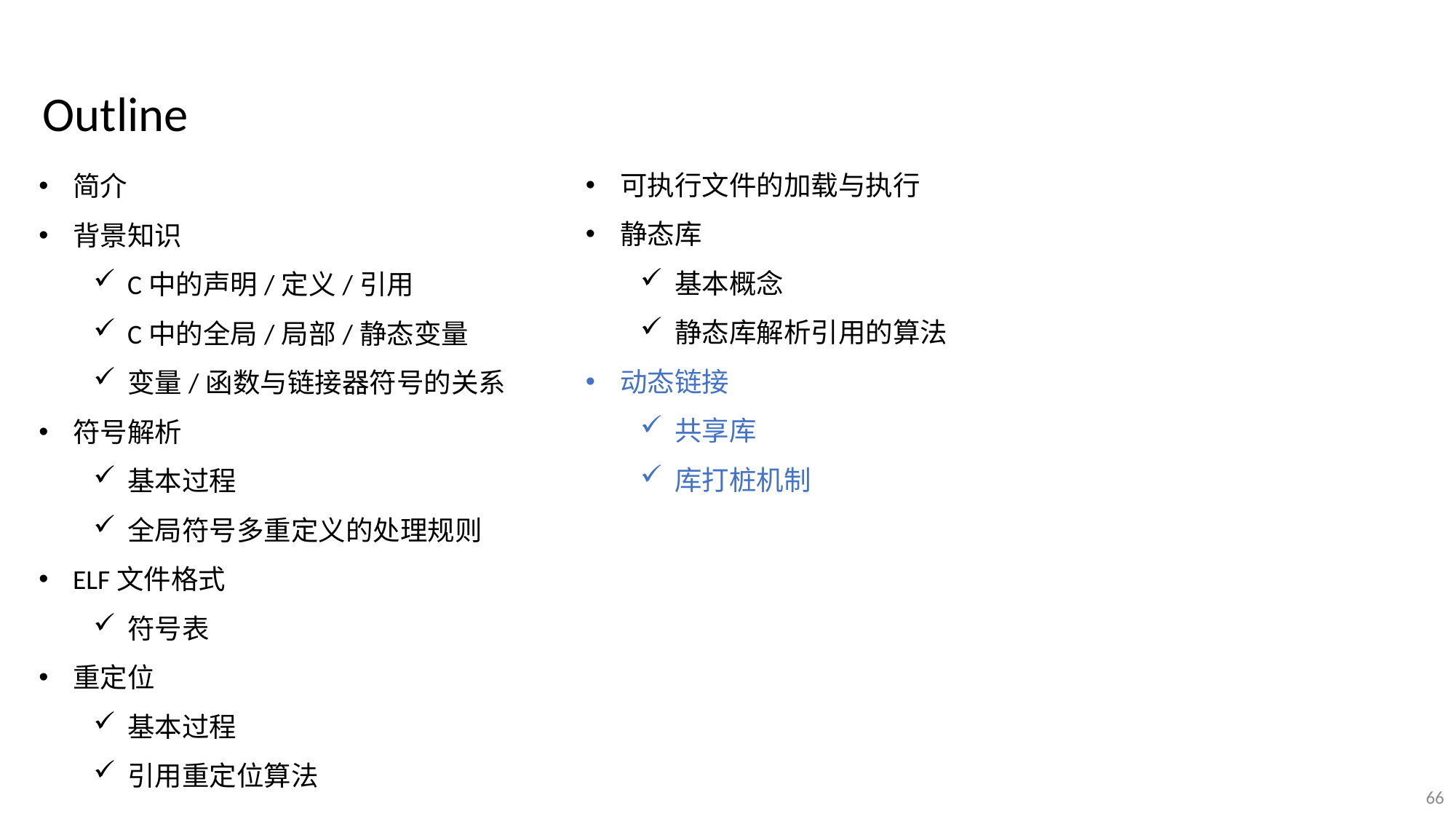

Outline
可执行文件的加载与执行
静态库
基本概念
静态库解析引用的算法
动态链接
共享库
库打桩机制
简介
背景知识
C中的声明/定义/引用
C中的全局/局部/静态变量
变量/函数与链接器符号的关系
符号解析
基本过程
全局符号多重定义的处理规则
ELF文件格式
符号表
重定位
基本过程
引用重定位算法
66